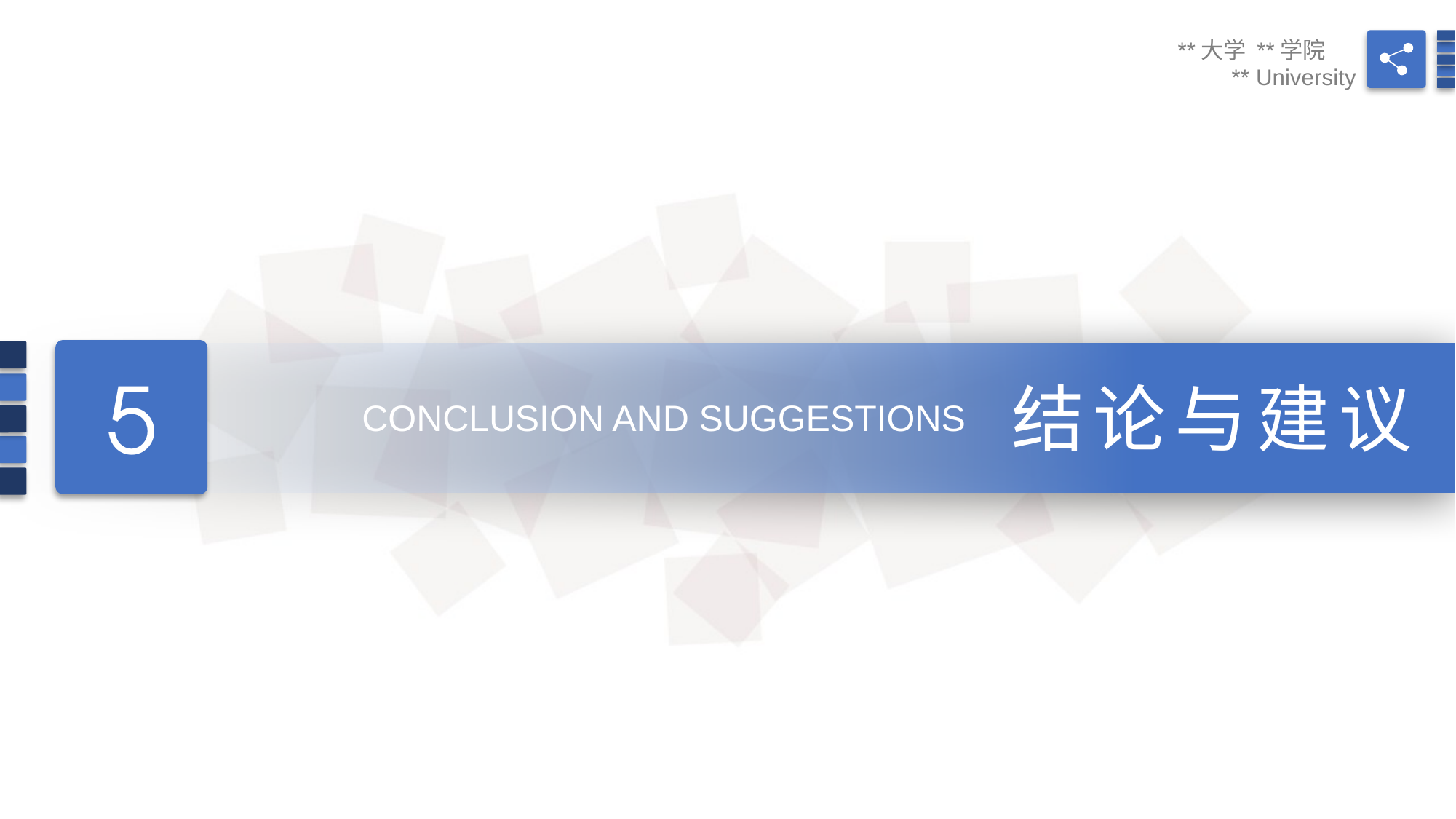

**大学 **学院
** University

5

结论与建议
CONCLUSION AND SUGGESTIONS